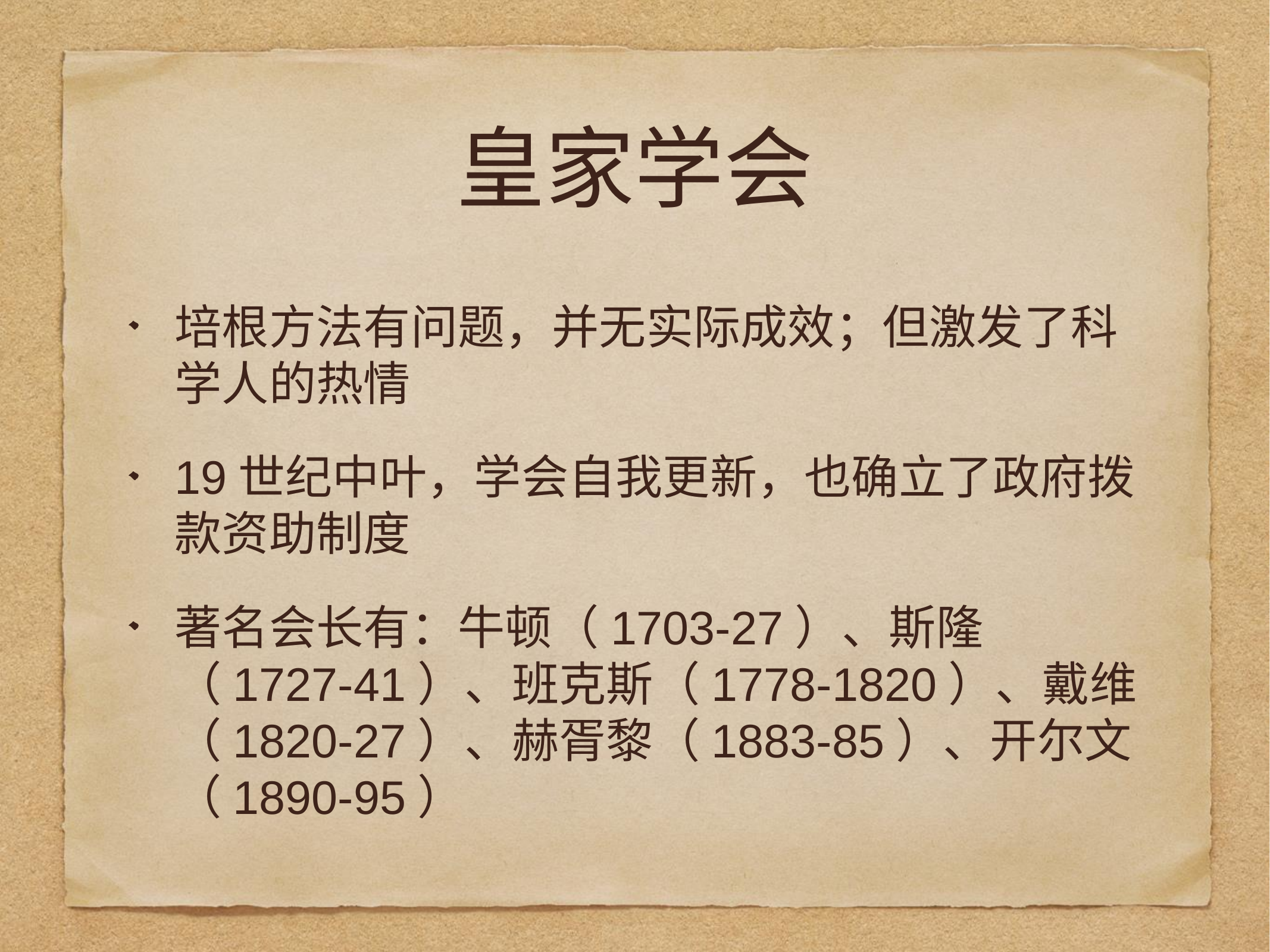

# 皇家学会
培根方法有问题，并无实际成效；但激发了科学人的热情
19世纪中叶，学会自我更新，也确立了政府拨款资助制度
著名会长有：牛顿（1703-27）、斯隆（1727-41）、班克斯（1778-1820）、戴维（1820-27）、赫胥黎（1883-85）、开尔文（1890-95）